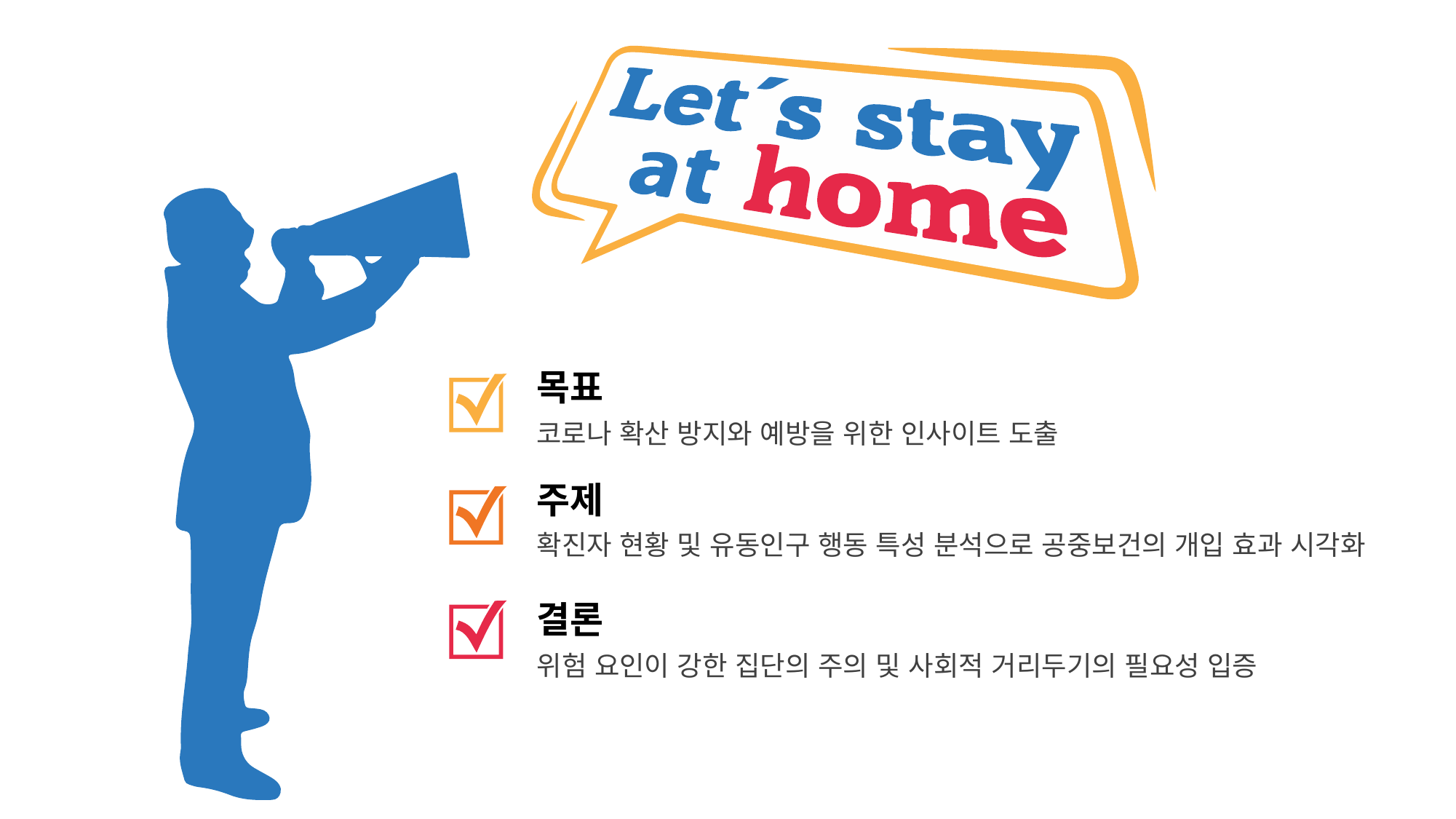

목표
코로나 확산 방지와 예방을 위한 인사이트 도출

주제
확진자 현황 및 유동인구 행동 특성 분석으로 공중보건의 개입 효과 시각화

결론
위험 요인이 강한 집단의 주의 및 사회적 거리두기의 필요성 입증